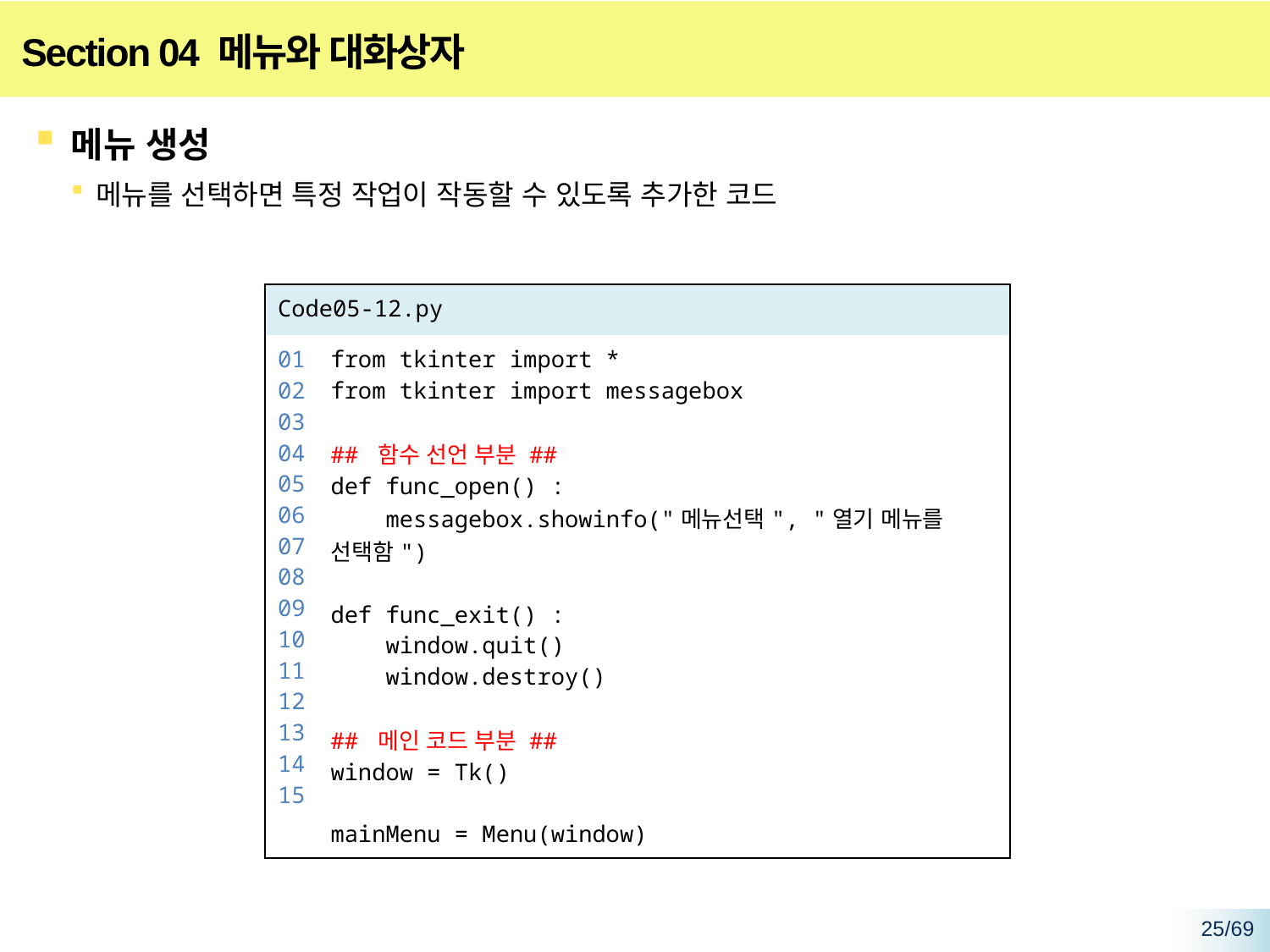

# Section 04 메뉴와 대화상자
메뉴 생성
메뉴를 선택하면 특정 작업이 작동할 수 있도록 추가한 코드
| Code05-12.py |  |
| --- | --- |
| 01 02 03 04 05 06 07 08 09 10 11 12 13 14 15 | from tkinter import \* from tkinter import messagebox ## 함수 선언 부분 ## def func\_open() : messagebox.showinfo("메뉴선택", "열기 메뉴를 선택함") def func\_exit() : window.quit() window.destroy() ## 메인 코드 부분 ## window = Tk() mainMenu = Menu(window) |